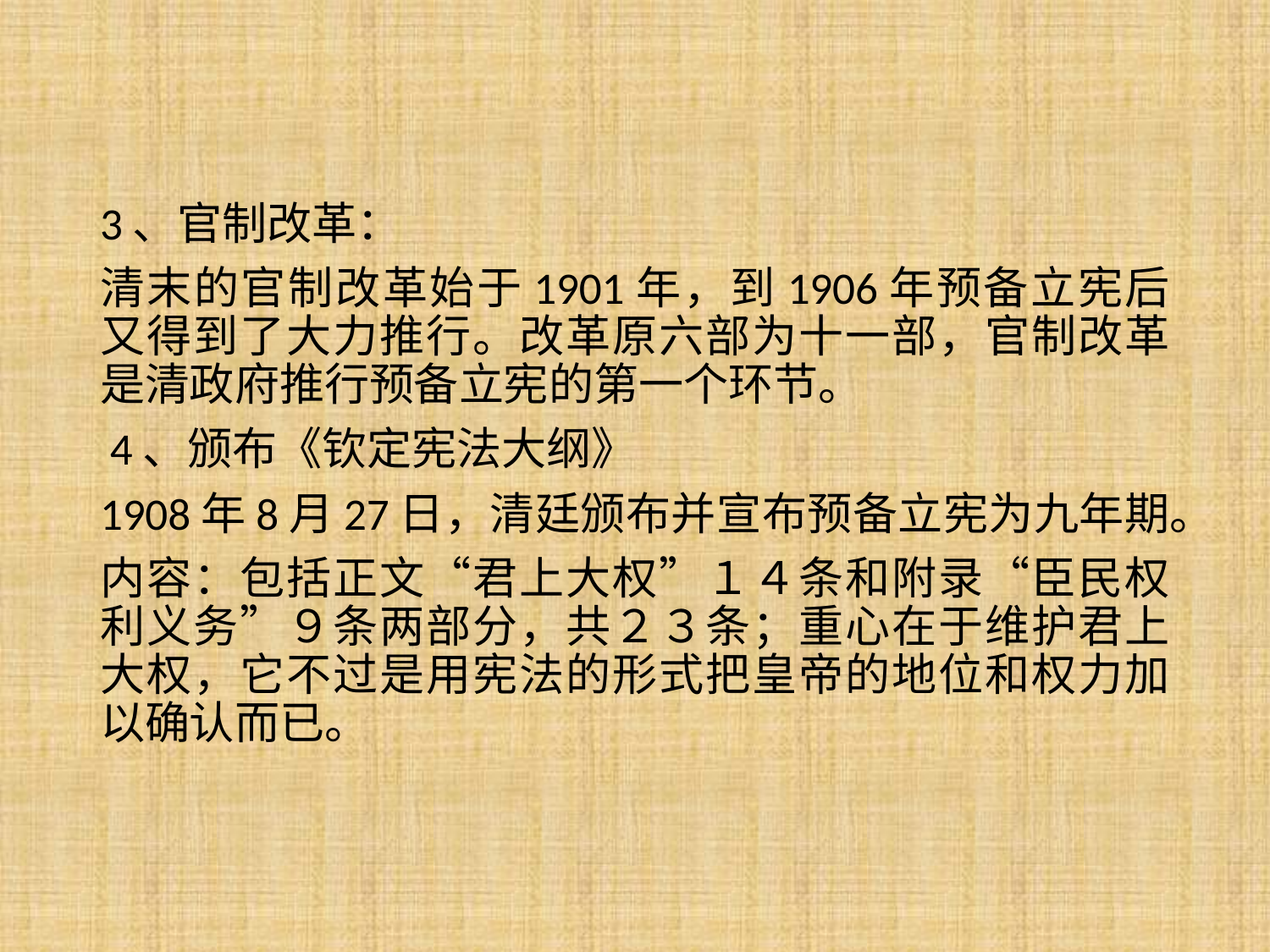

3、官制改革：
清末的官制改革始于1901年，到1906年预备立宪后又得到了大力推行。改革原六部为十一部，官制改革是清政府推行预备立宪的第一个环节。
 4、颁布《钦定宪法大纲》
1908年8月27日，清廷颁布并宣布预备立宪为九年期。
内容：包括正文“君上大权”１４条和附录“臣民权利义务”９条两部分，共２３条；重心在于维护君上大权，它不过是用宪法的形式把皇帝的地位和权力加以确认而已。